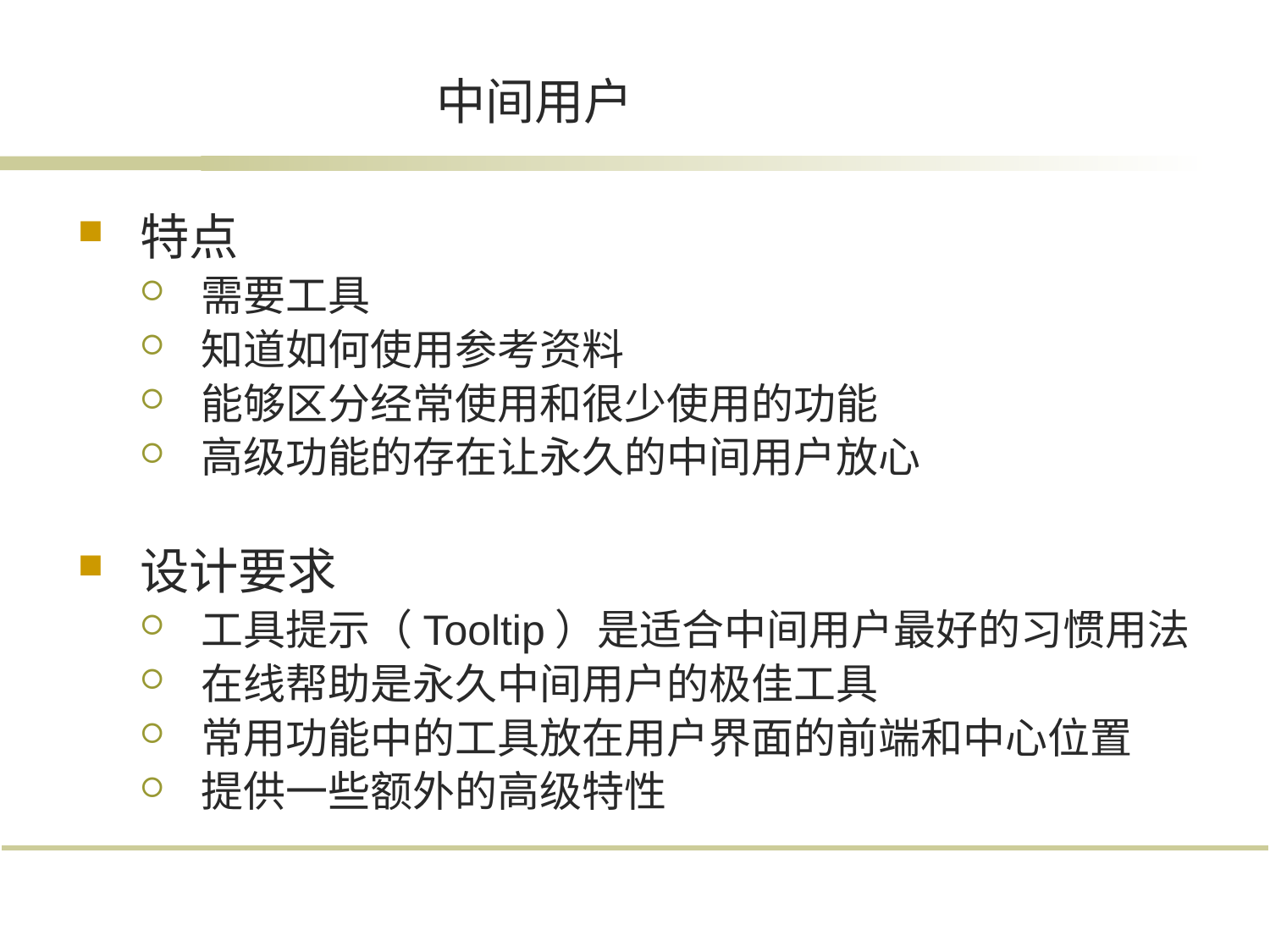

# 中间用户
特点
需要工具
知道如何使用参考资料
能够区分经常使用和很少使用的功能
高级功能的存在让永久的中间用户放心

设计要求
工具提示（Tooltip）是适合中间用户最好的习惯用法
在线帮助是永久中间用户的极佳工具
常用功能中的工具放在用户界面的前端和中心位置
提供一些额外的高级特性